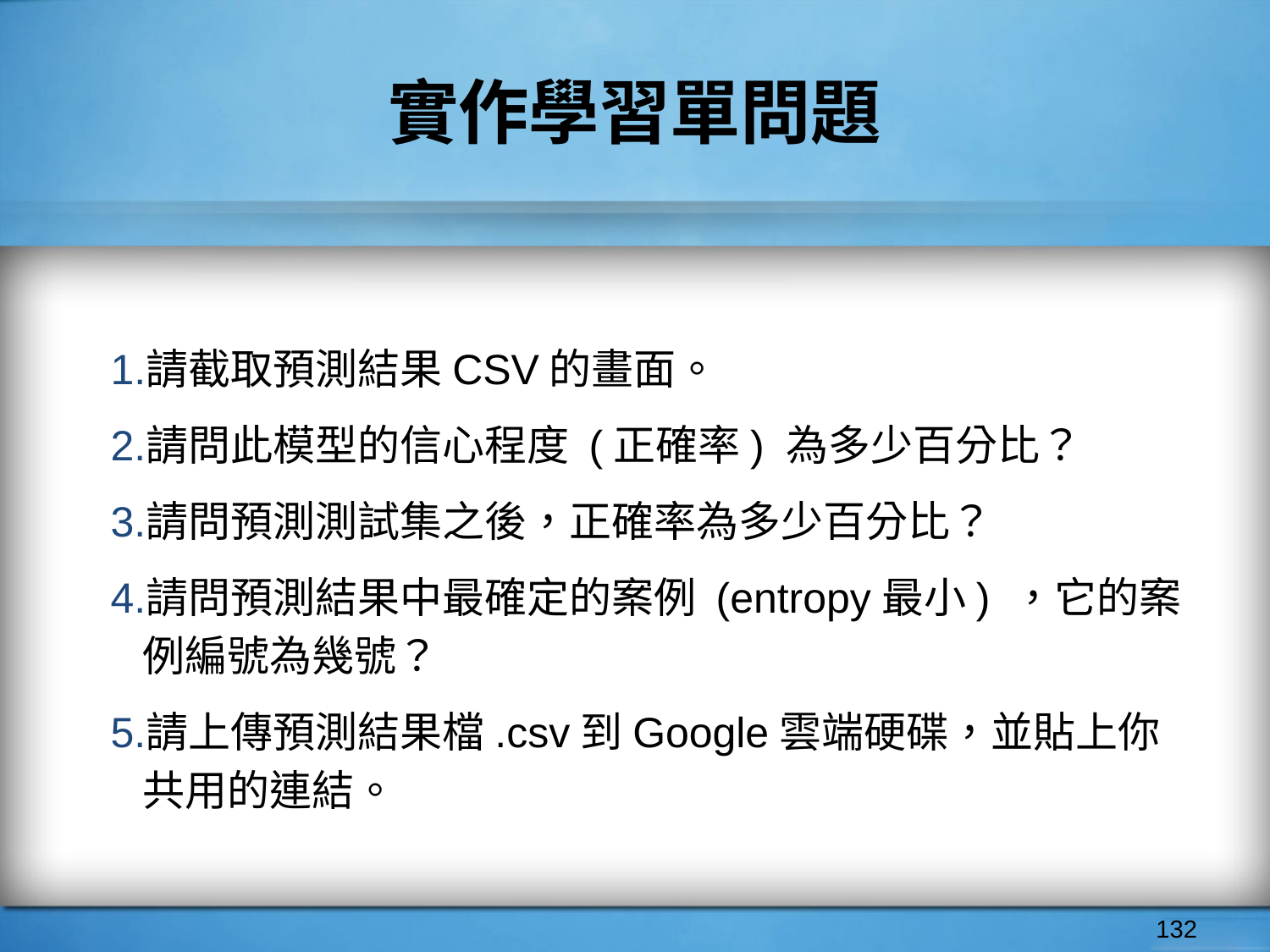

# 實作學習單問題
請截取預測結果CSV的畫面。
請問此模型的信心程度 (正確率) 為多少百分比？
請問預測測試集之後，正確率為多少百分比？
請問預測結果中最確定的案例 (entropy最小) ，它的案例編號為幾號？
請上傳預測結果檔.csv到Google雲端硬碟，並貼上你共用的連結。
132